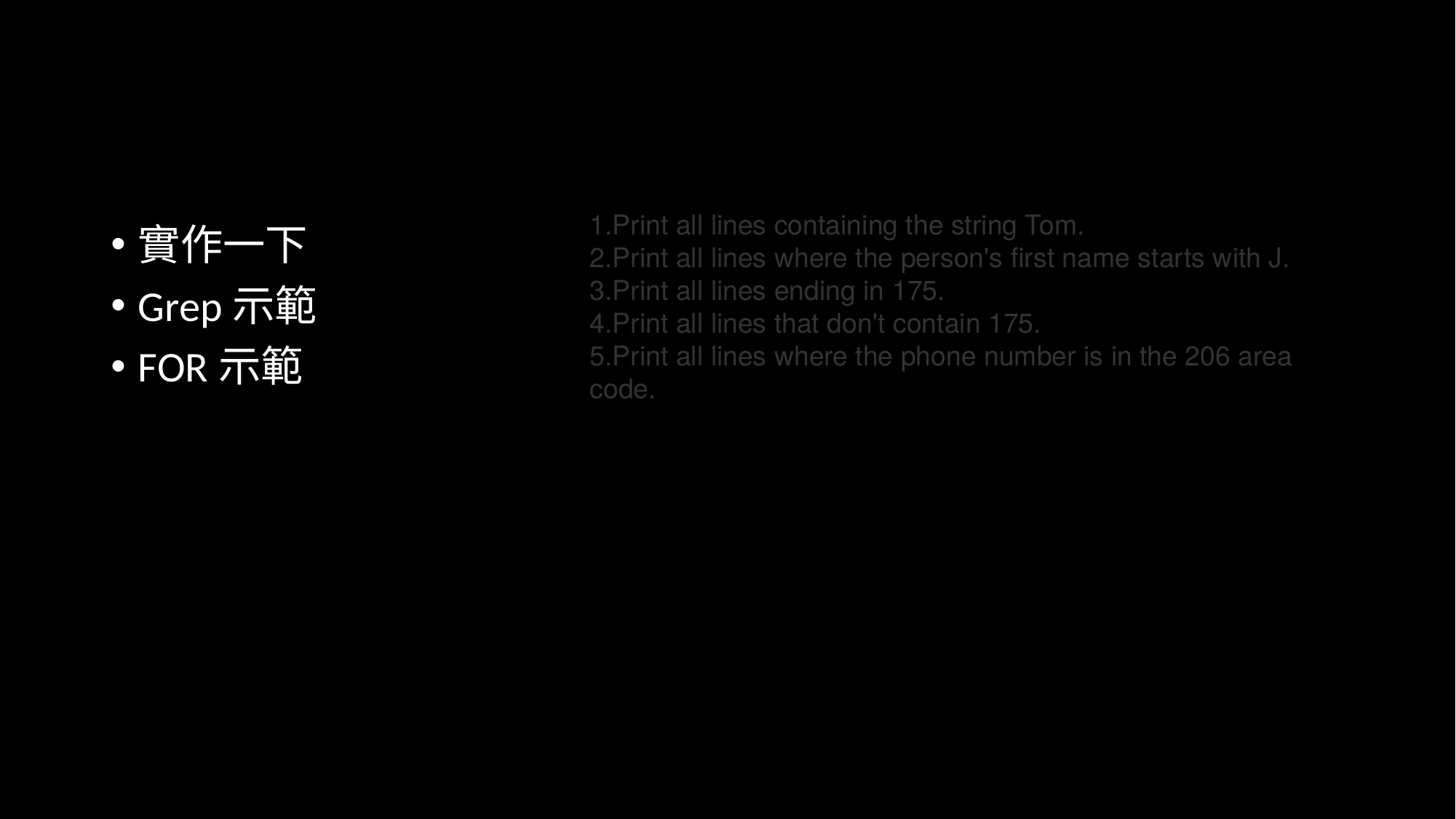

#
Print all lines containing the string Tom.
Print all lines where the person's first name starts with J.
Print all lines ending in 175.
Print all lines that don't contain 175.
Print all lines where the phone number is in the 206 area code.
實作一下
Grep示範
FOR示範